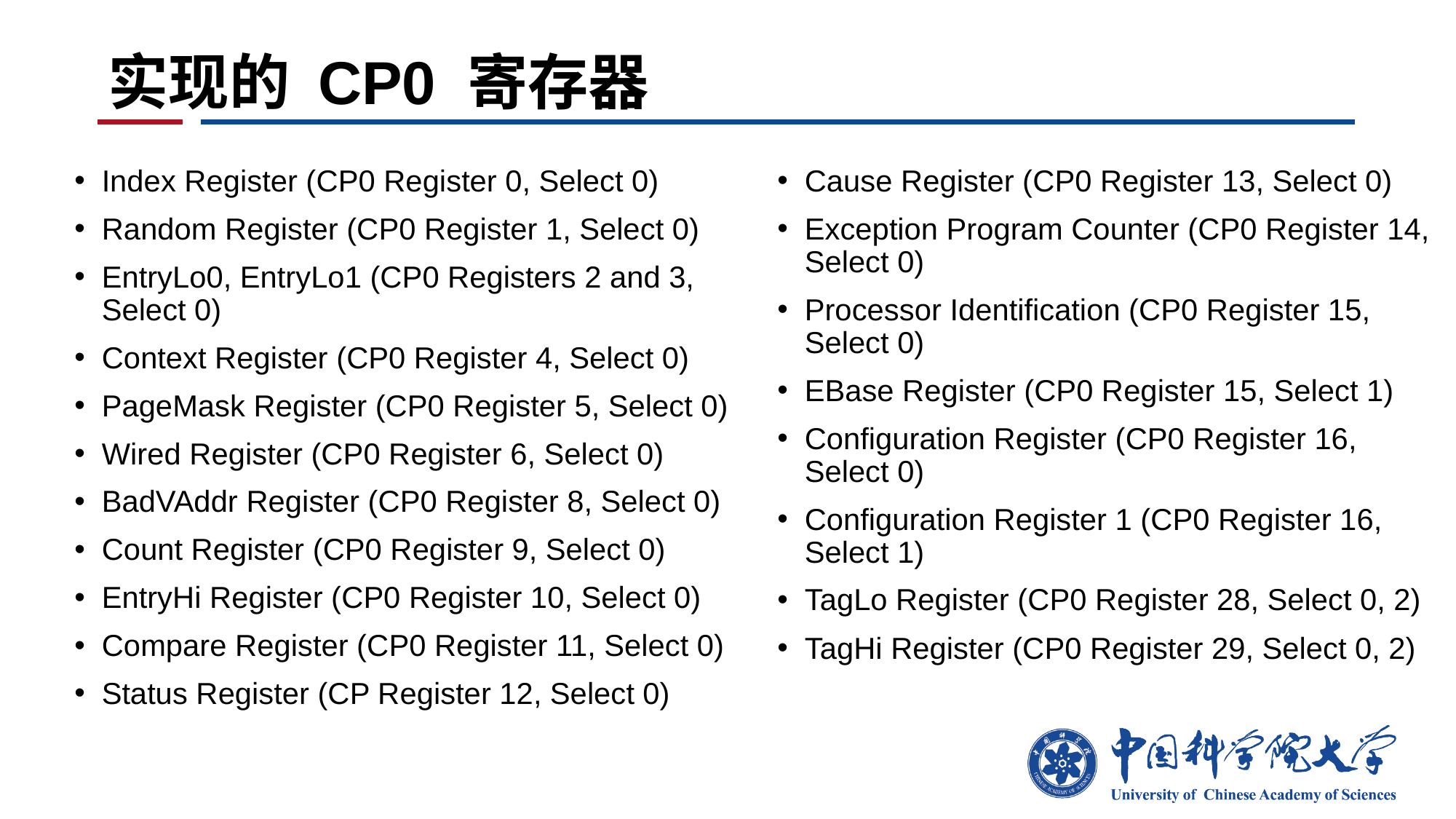

# 实现的 CP0 寄存器
Index Register (CP0 Register 0, Select 0)
Random Register (CP0 Register 1, Select 0)
EntryLo0, EntryLo1 (CP0 Registers 2 and 3, Select 0)
Context Register (CP0 Register 4, Select 0)
PageMask Register (CP0 Register 5, Select 0)
Wired Register (CP0 Register 6, Select 0)
BadVAddr Register (CP0 Register 8, Select 0)
Count Register (CP0 Register 9, Select 0)
EntryHi Register (CP0 Register 10, Select 0)
Compare Register (CP0 Register 11, Select 0)
Status Register (CP Register 12, Select 0)

Cause Register (CP0 Register 13, Select 0)
Exception Program Counter (CP0 Register 14, Select 0)
Processor Identification (CP0 Register 15, Select 0)
EBase Register (CP0 Register 15, Select 1)
Configuration Register (CP0 Register 16, Select 0)
Configuration Register 1 (CP0 Register 16, Select 1)
TagLo Register (CP0 Register 28, Select 0, 2)
TagHi Register (CP0 Register 29, Select 0, 2)